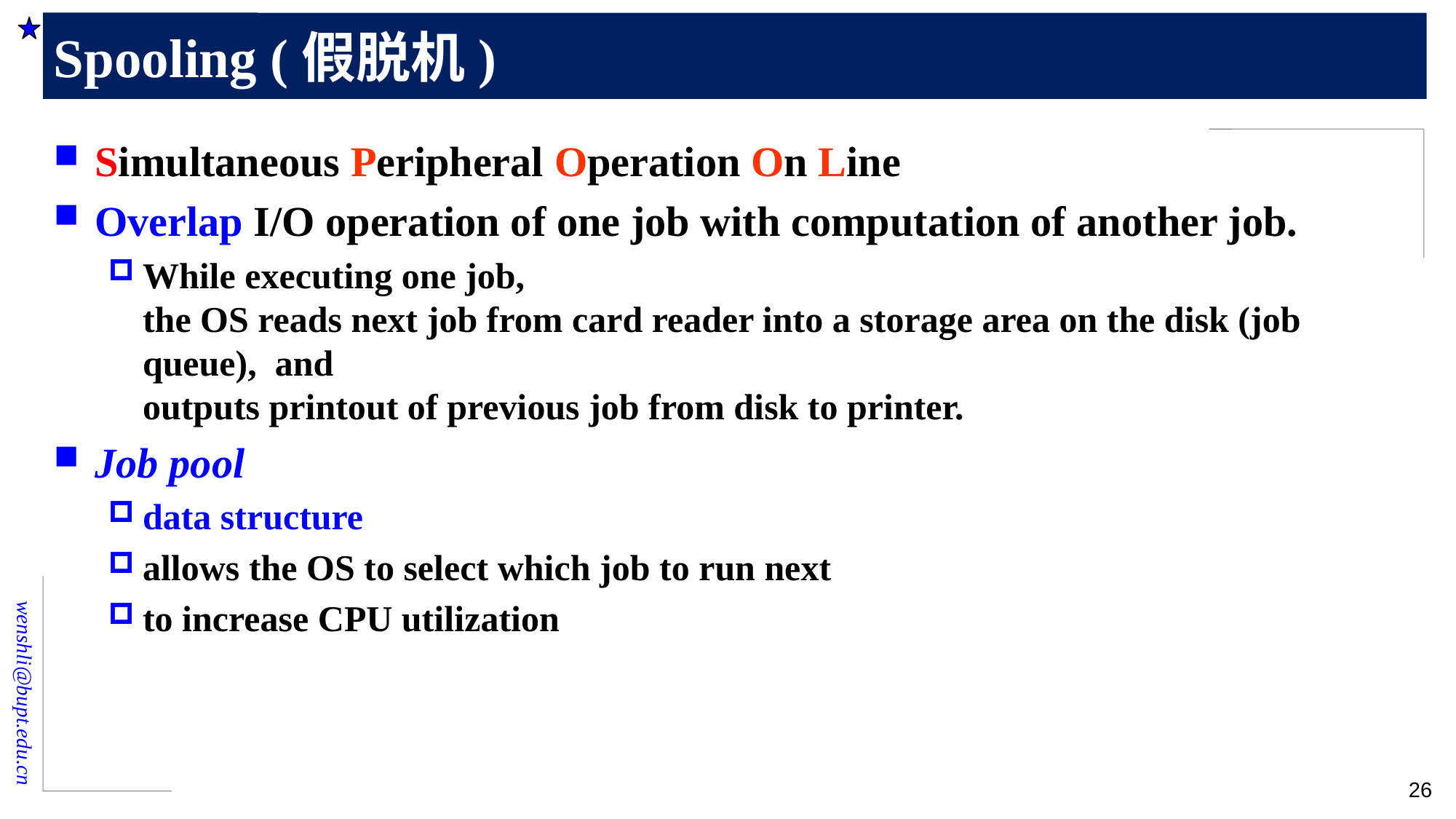

# Spooling (假脱机)
Simultaneous Peripheral Operation On Line
Overlap I/O operation of one job with computation of another job.
While executing one job,
the OS reads next job from card reader into a storage area on the disk (job queue),  and
outputs printout of previous job from disk to printer.
Job pool
data structure
allows the OS to select which job to run next
to increase CPU utilization
26